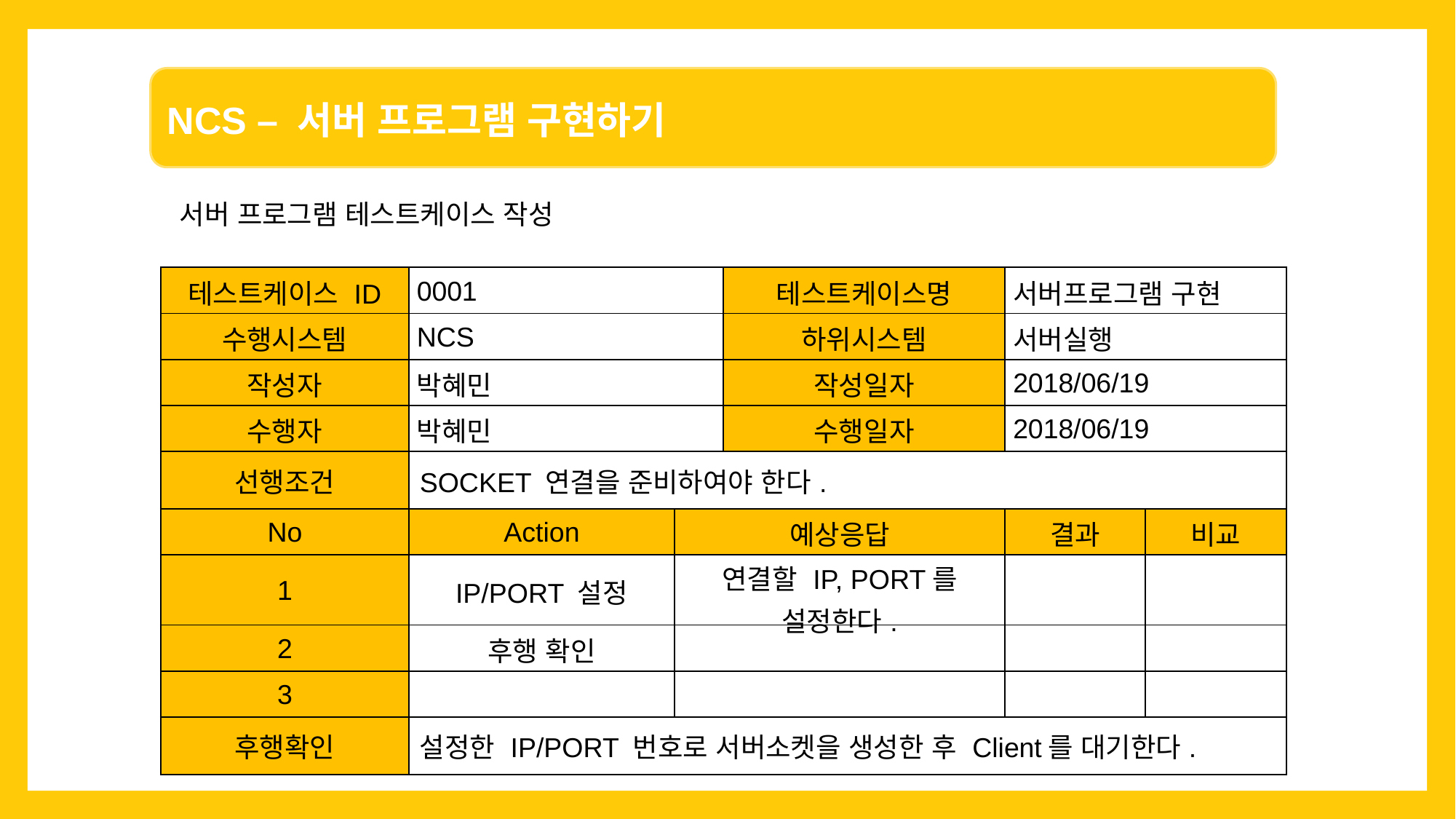

NCS – 서버 프로그램 구현하기
서버 프로그램 테스트케이스 작성
| 테스트케이스 ID | 0001 |  | 테스트케이스명 | 서버프로그램 구현 |  |
| --- | --- | --- | --- | --- | --- |
| 수행시스템 | NCS |  | 하위시스템 | 서버실행 |  |
| 작성자 | 박혜민 |  | 작성일자 | 2018/06/19 |  |
| 수행자 | 박혜민 |  | 수행일자 | 2018/06/19 |  |
| 선행조건 | SOCKET 연결을 준비하여야 한다. |  |  |  |  |
| No | Action | 예상응답 |  | 결과 | 비교 |
| 1 | IP/PORT 설정 | 연결할 IP, PORT를 설정한다. |  |  |  |
| 2 | 후행 확인 |  |  |  |  |
| 3 |  |  |  |  |  |
| 후행확인 | 설정한 IP/PORT 번호로 서버소켓을 생성한 후 Client를 대기한다. |  |  |  |  |